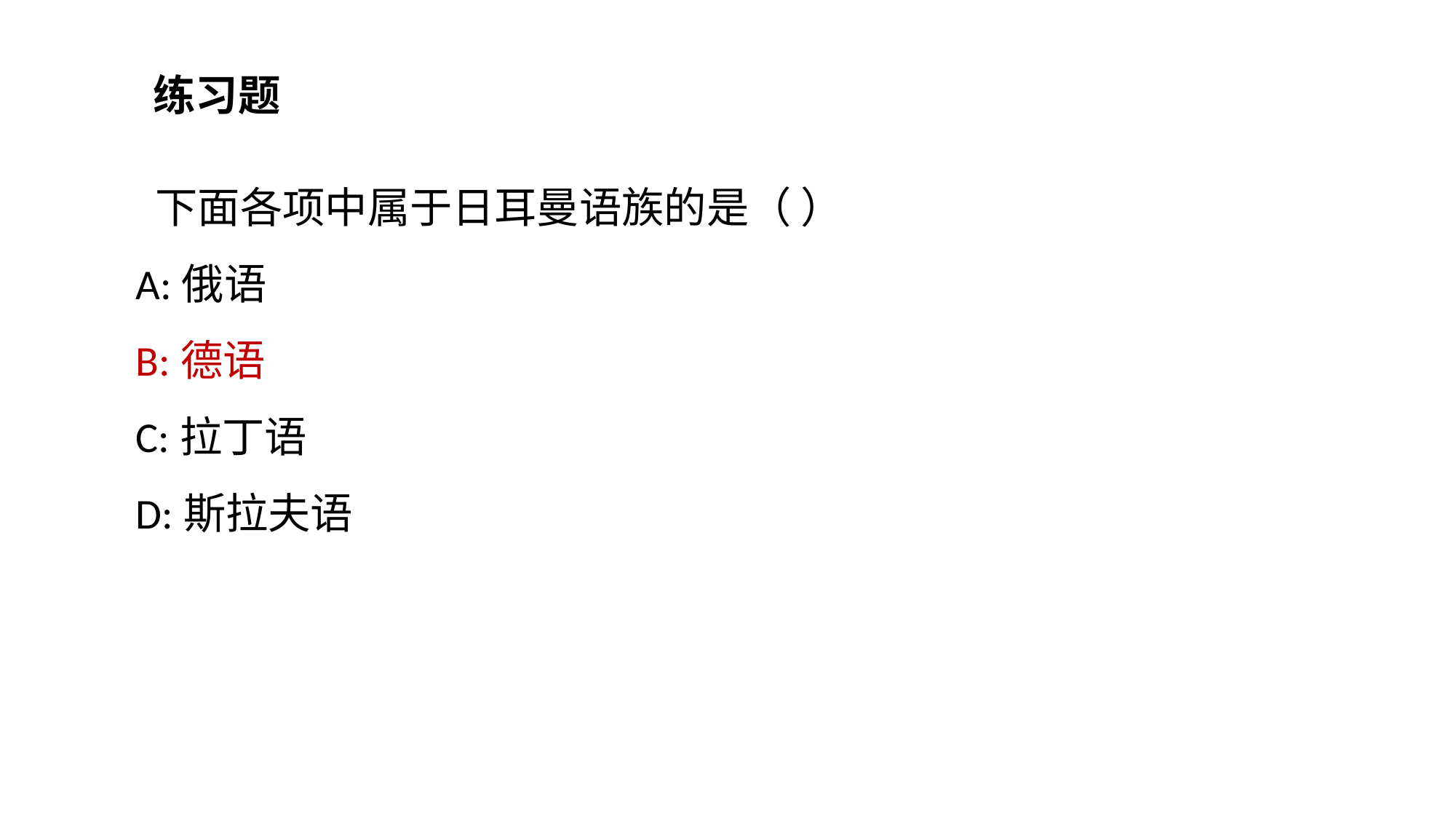

练习题
 下面各项中属于日耳曼语族的是（ ）
A:俄语
B:德语
C:拉丁语
D:斯拉夫语